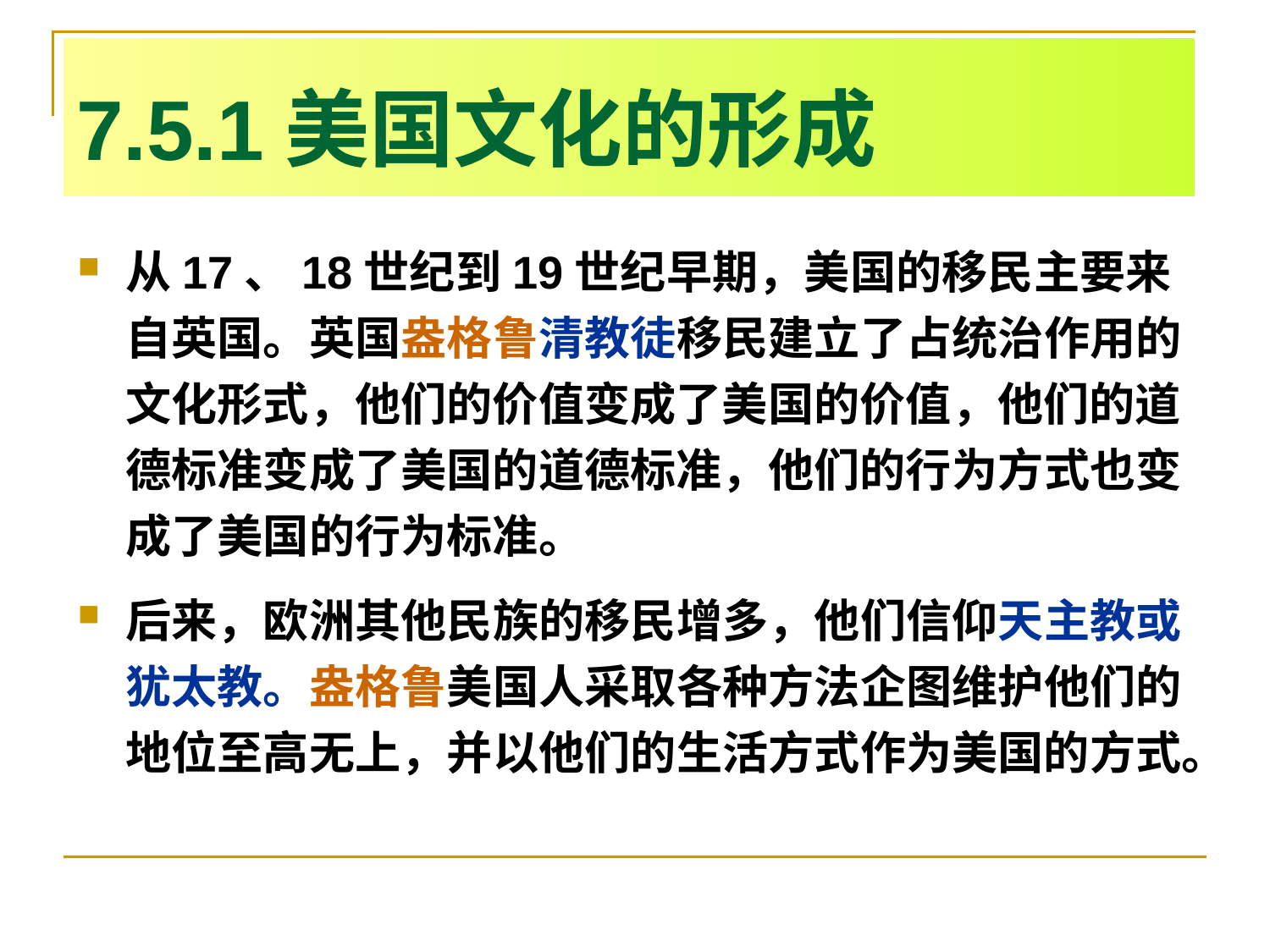

# 7.5.1美国文化的形成
从17、18世纪到19世纪早期，美国的移民主要来自英国。英国盎格鲁清教徒移民建立了占统治作用的文化形式，他们的价值变成了美国的价值，他们的道德标准变成了美国的道德标准，他们的行为方式也变成了美国的行为标准。
后来，欧洲其他民族的移民增多，他们信仰天主教或犹太教。盎格鲁美国人采取各种方法企图维护他们的地位至高无上，并以他们的生活方式作为美国的方式。
45